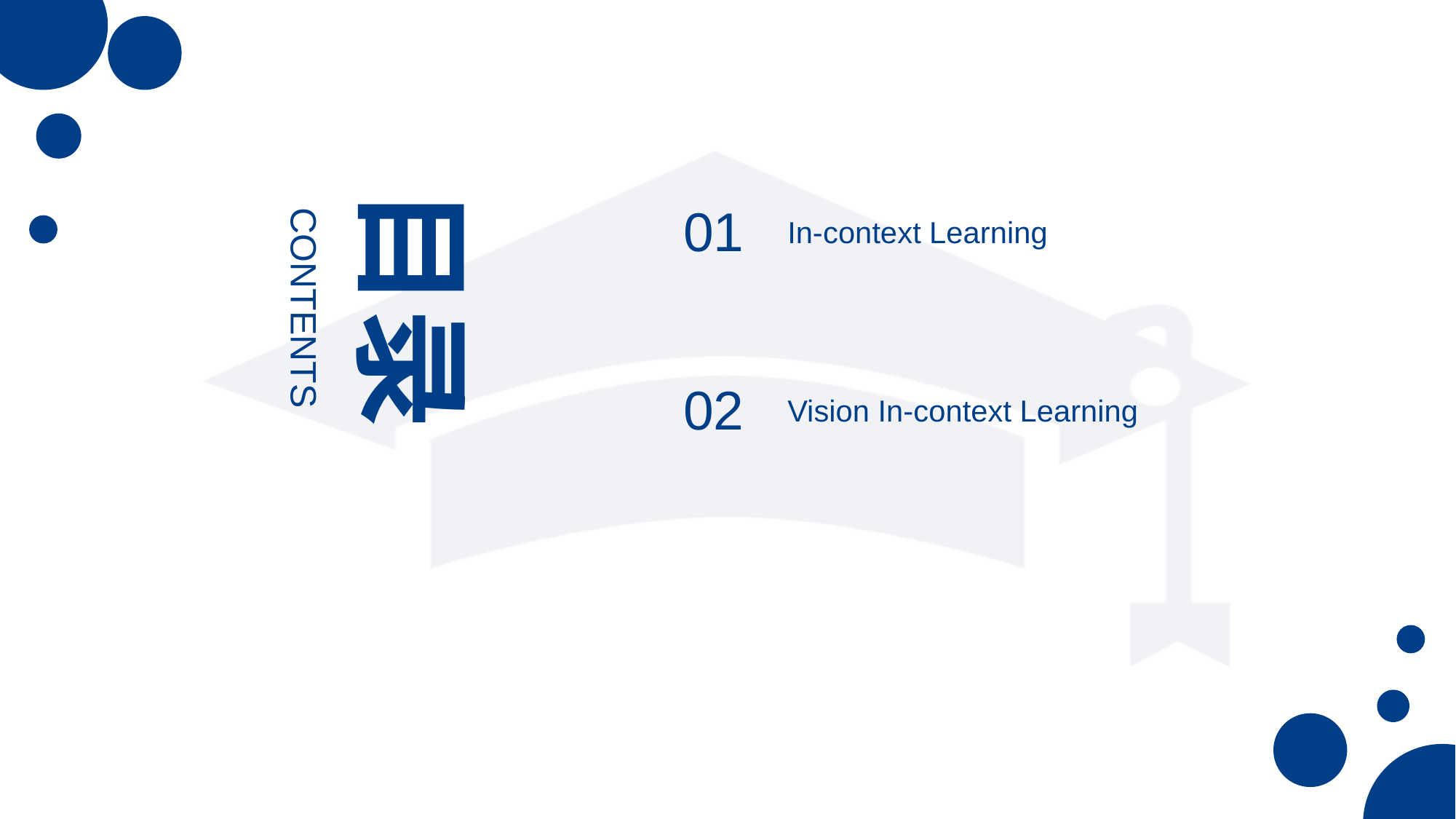

目录
01
CONTENTS
In-context Learning
02
Vision In-context Learning